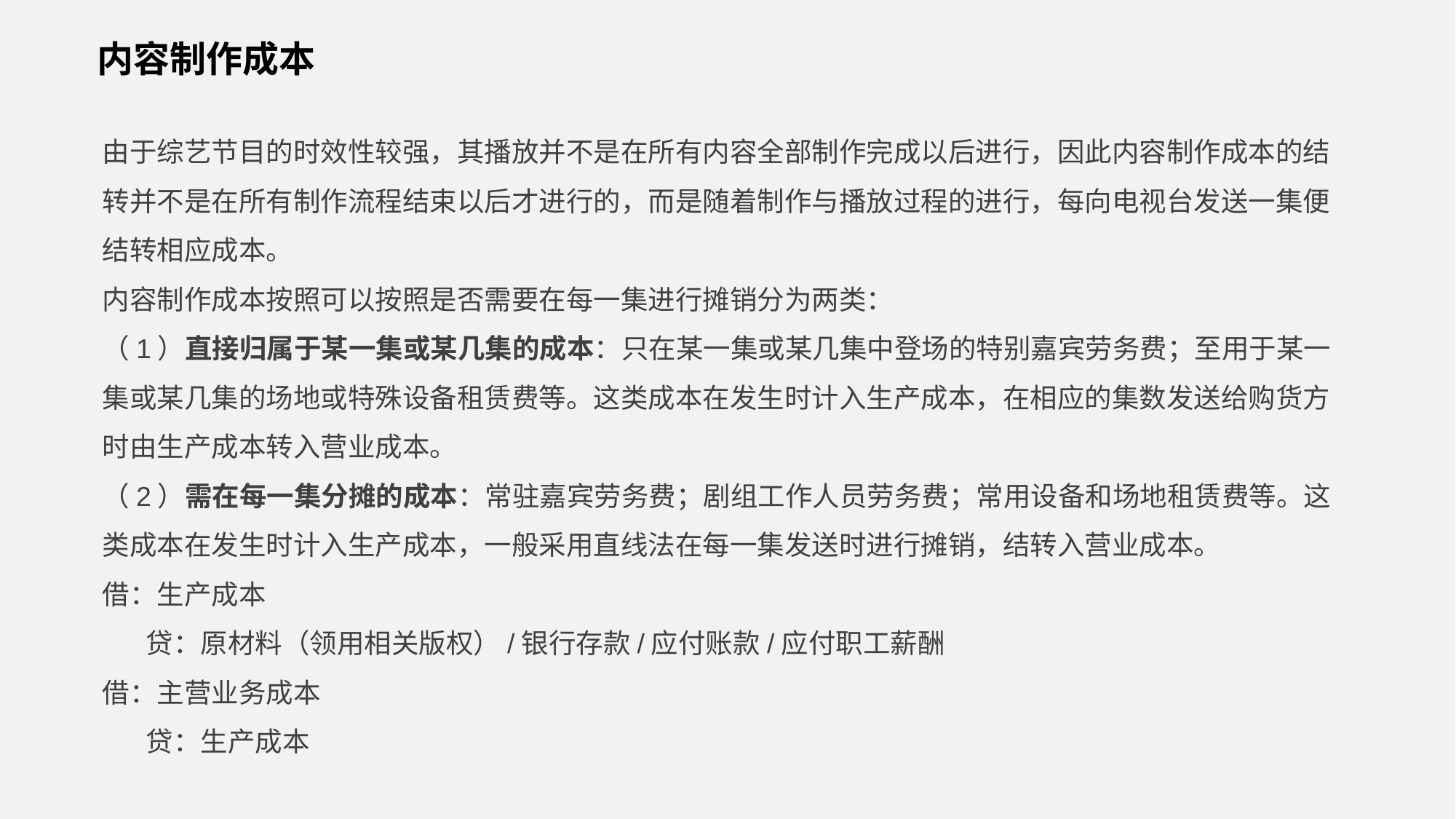

内容制作成本
由于综艺节目的时效性较强，其播放并不是在所有内容全部制作完成以后进行，因此内容制作成本的结转并不是在所有制作流程结束以后才进行的，而是随着制作与播放过程的进行，每向电视台发送一集便结转相应成本。
内容制作成本按照可以按照是否需要在每一集进行摊销分为两类：
（1）直接归属于某一集或某几集的成本：只在某一集或某几集中登场的特别嘉宾劳务费；至用于某一集或某几集的场地或特殊设备租赁费等。这类成本在发生时计入生产成本，在相应的集数发送给购货方时由生产成本转入营业成本。
（2）需在每一集分摊的成本：常驻嘉宾劳务费；剧组工作人员劳务费；常用设备和场地租赁费等。这类成本在发生时计入生产成本，一般采用直线法在每一集发送时进行摊销，结转入营业成本。
借：生产成本
      贷：原材料（领用相关版权）/银行存款/应付账款/应付职工薪酬
借：主营业务成本
      贷：生产成本